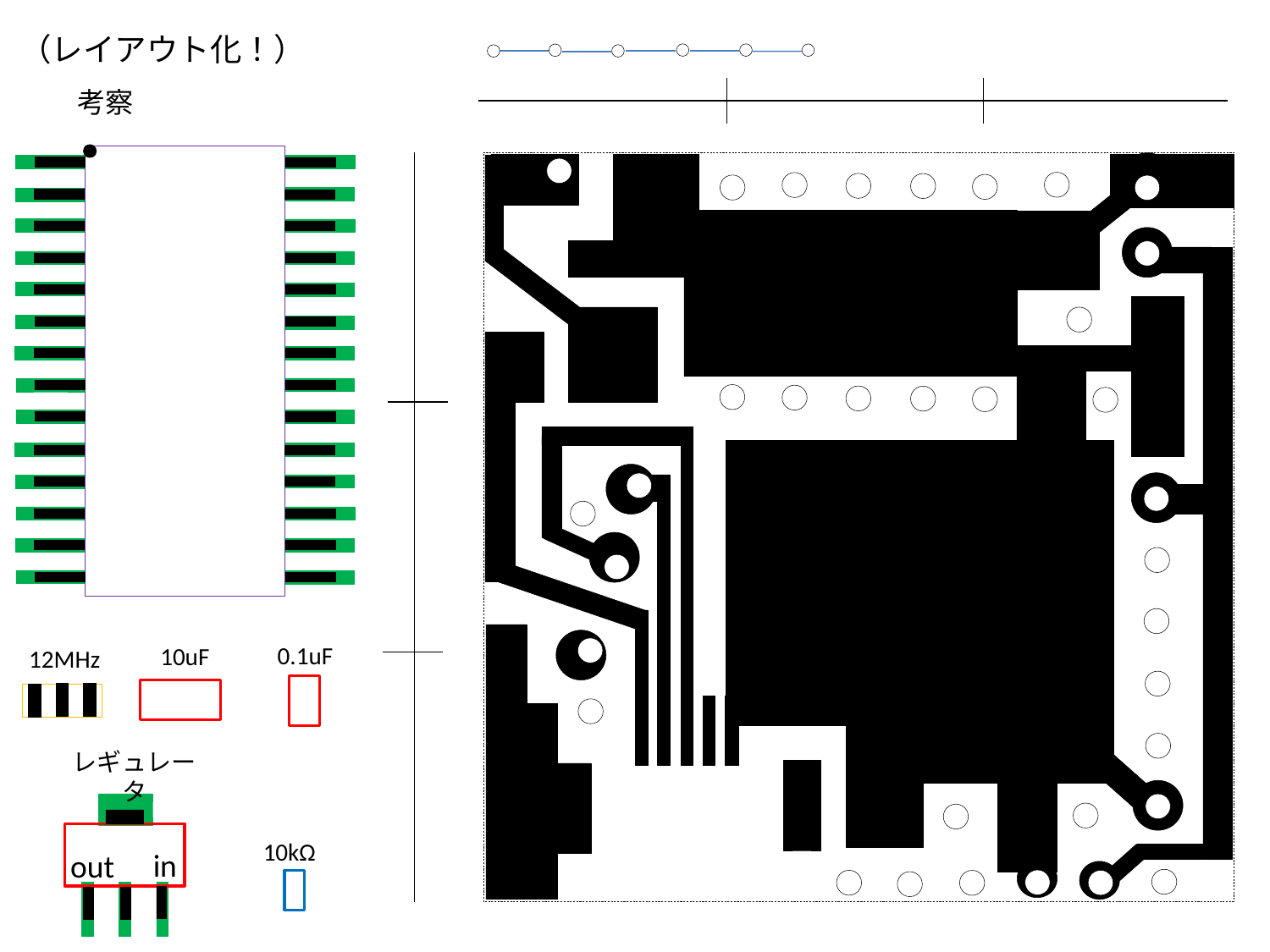

（レイアウト化！）

考察

0.1uF
10uF
12MHz

レギュレータ

10kΩ
in
out